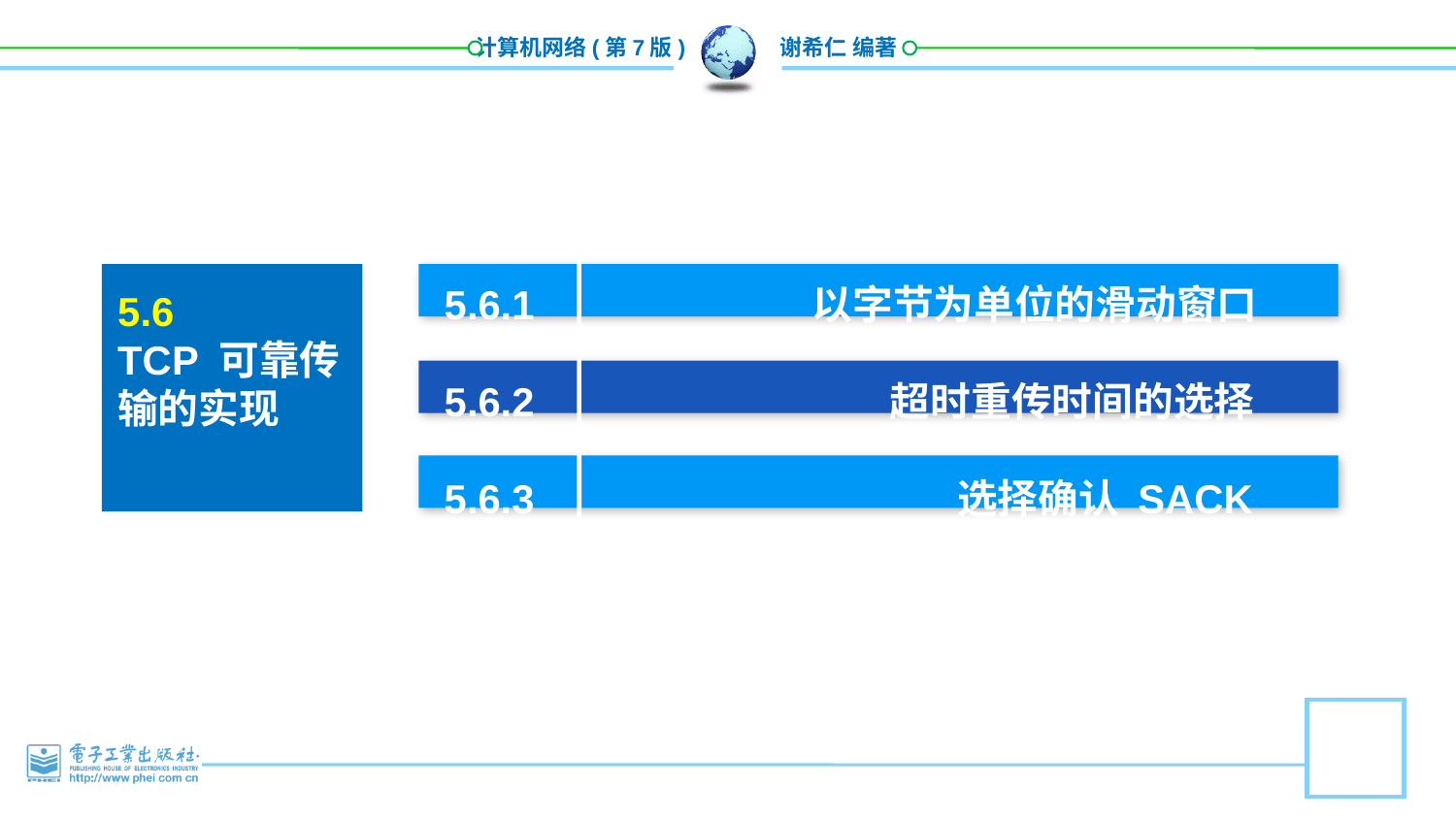

5.6.1                        以字节为单位的滑动窗口
5.6.2                               超时重传时间的选择
5.6.3                                     选择确认 SACK

5.6
TCP 可靠传输的实现